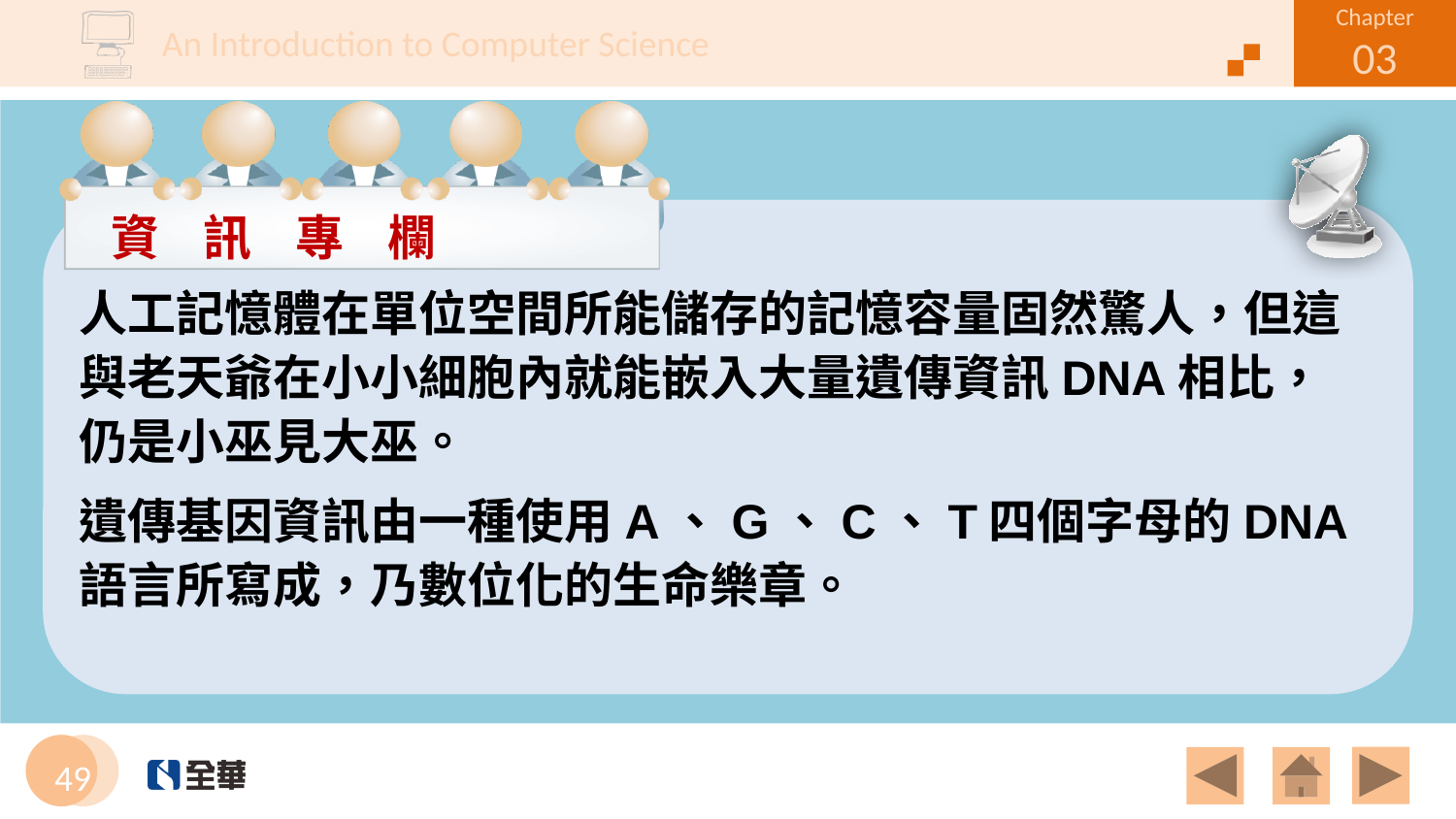

人工記憶體在單位空間所能儲存的記憶容量固然驚人，但這與老天爺在小小細胞內就能嵌入大量遺傳資訊DNA相比，仍是小巫見大巫。
遺傳基因資訊由一種使用A、G、C、T四個字母的DNA語言所寫成，乃數位化的生命樂章。